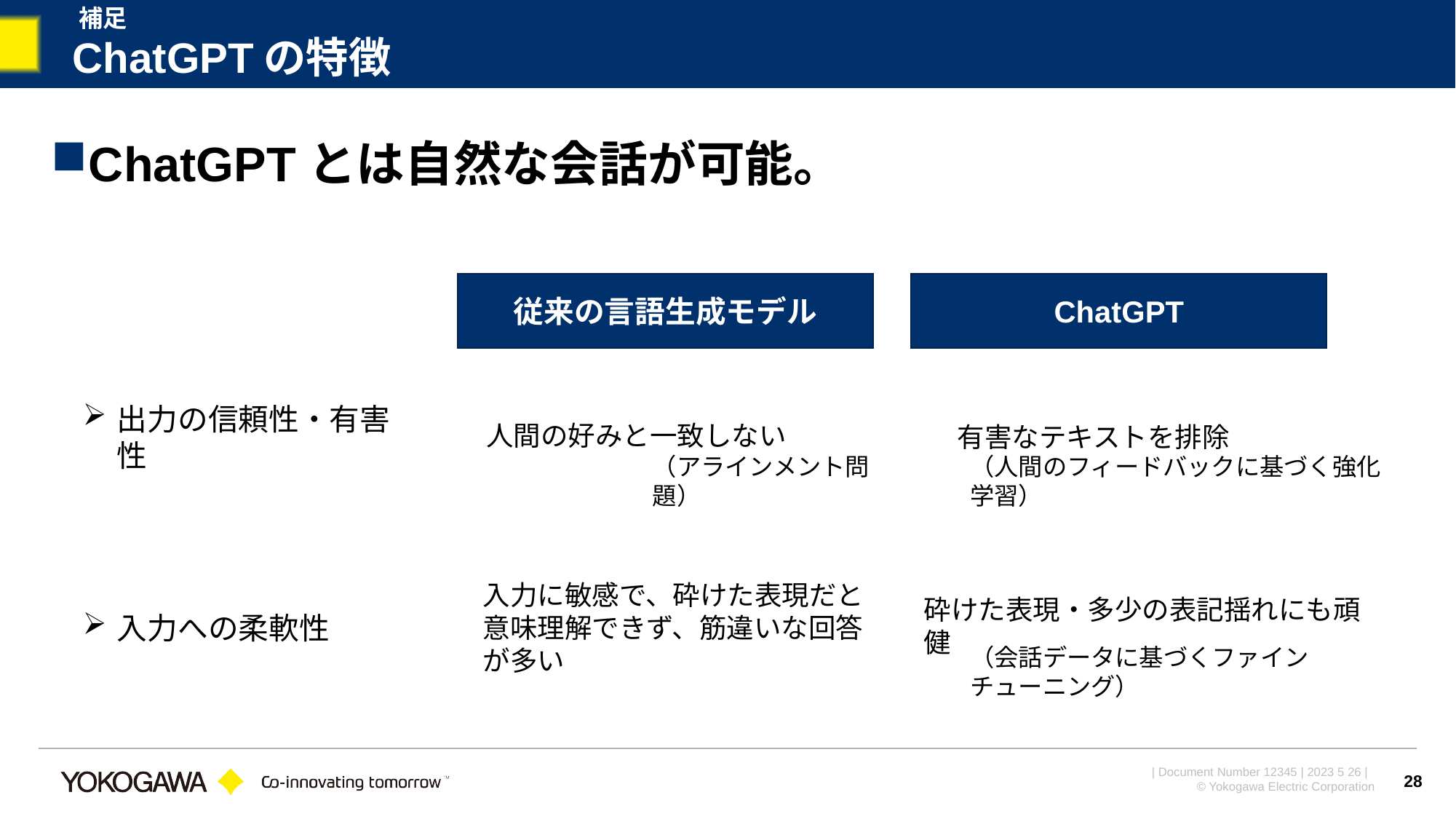

補足
# ChatGPTの特徴
ChatGPTとは自然な会話が可能。
ChatGPT
従来の言語生成モデル
人間の好みと一致しない
出力の信頼性・有害性
有害なテキストを排除
（アラインメント問題）
（人間のフィードバックに基づく強化学習）
砕けた表現・多少の表記揺れにも頑健
入力への柔軟性
入力に敏感で、砕けた表現だと意味理解できず、筋違いな回答が多い
（会話データに基づくファインチューニング）
28